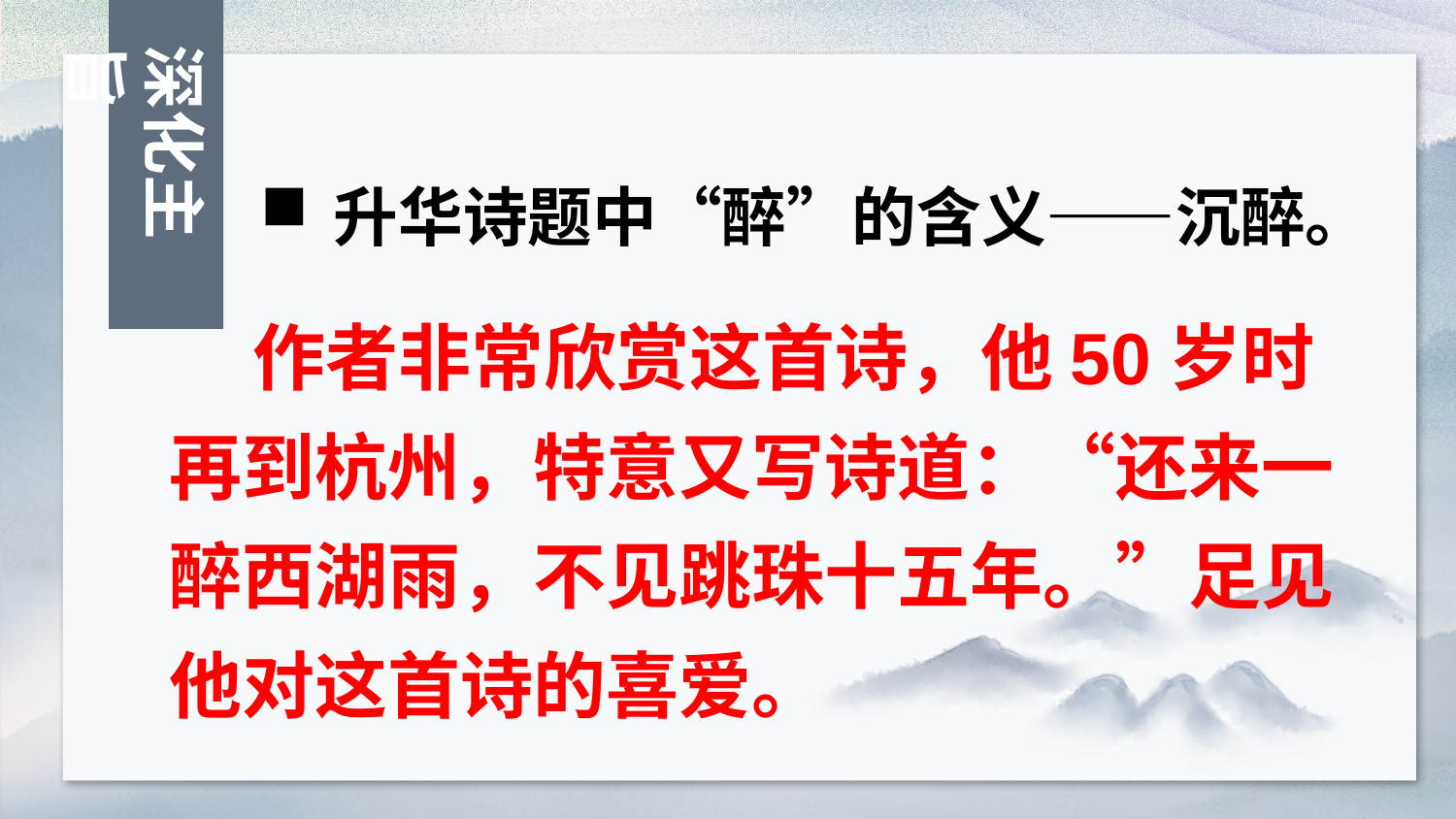

深化主旨
升华诗题中“醉”的含义——沉醉。
    作者非常欣赏这首诗，他50岁时再到杭州，特意又写诗道：“还来一醉西湖雨，不见跳珠十五年。”足见他对这首诗的喜爱。